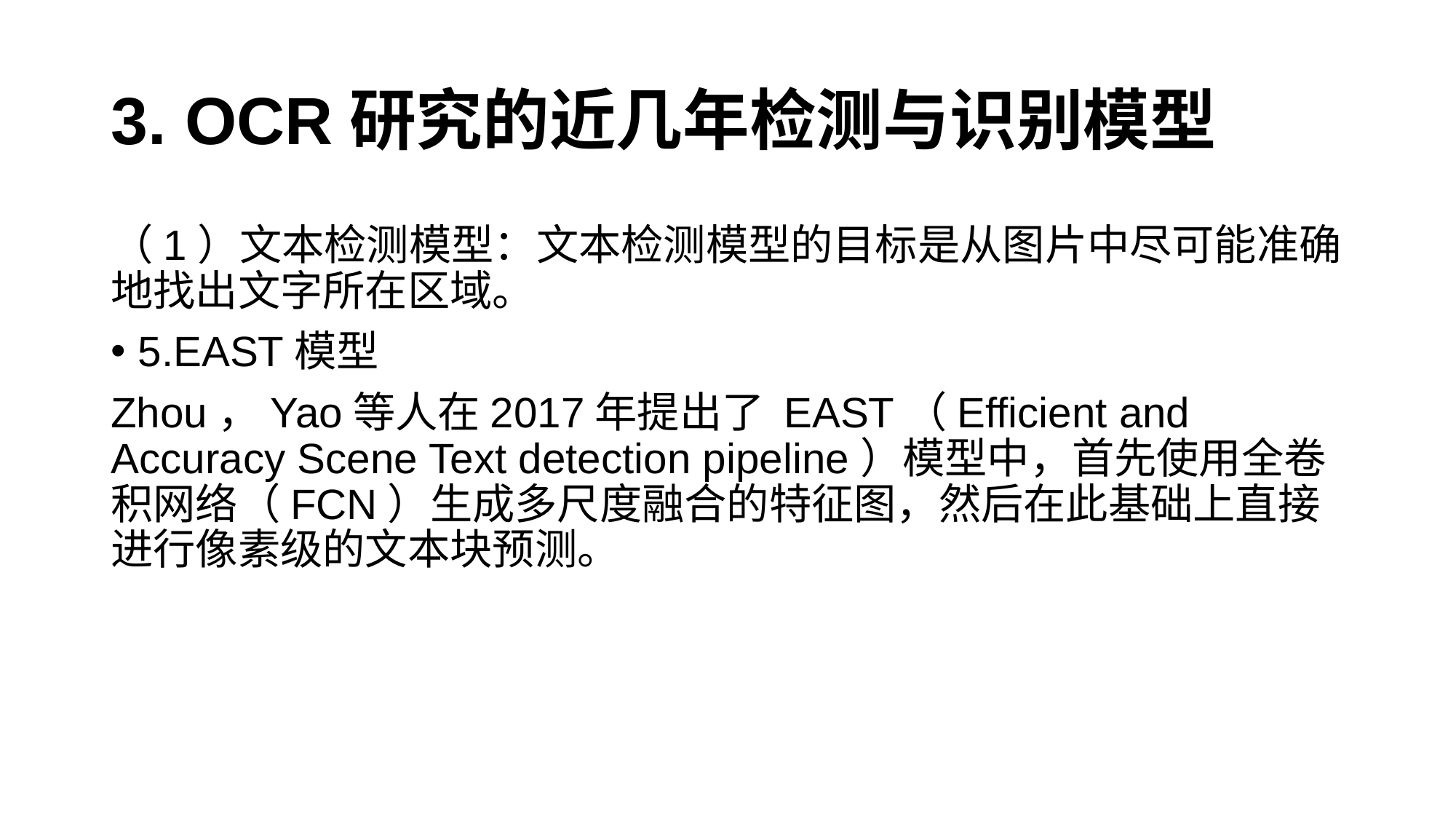

# 3. OCR研究的近几年检测与识别模型
（1）文本检测模型：文本检测模型的目标是从图片中尽可能准确地找出文字所在区域。
5.EAST模型
Zhou，Yao等人在2017年提出了 EAST（Efficient and Accuracy Scene Text detection pipeline）模型中，首先使用全卷积网络（FCN）生成多尺度融合的特征图，然后在此基础上直接进行像素级的文本块预测。